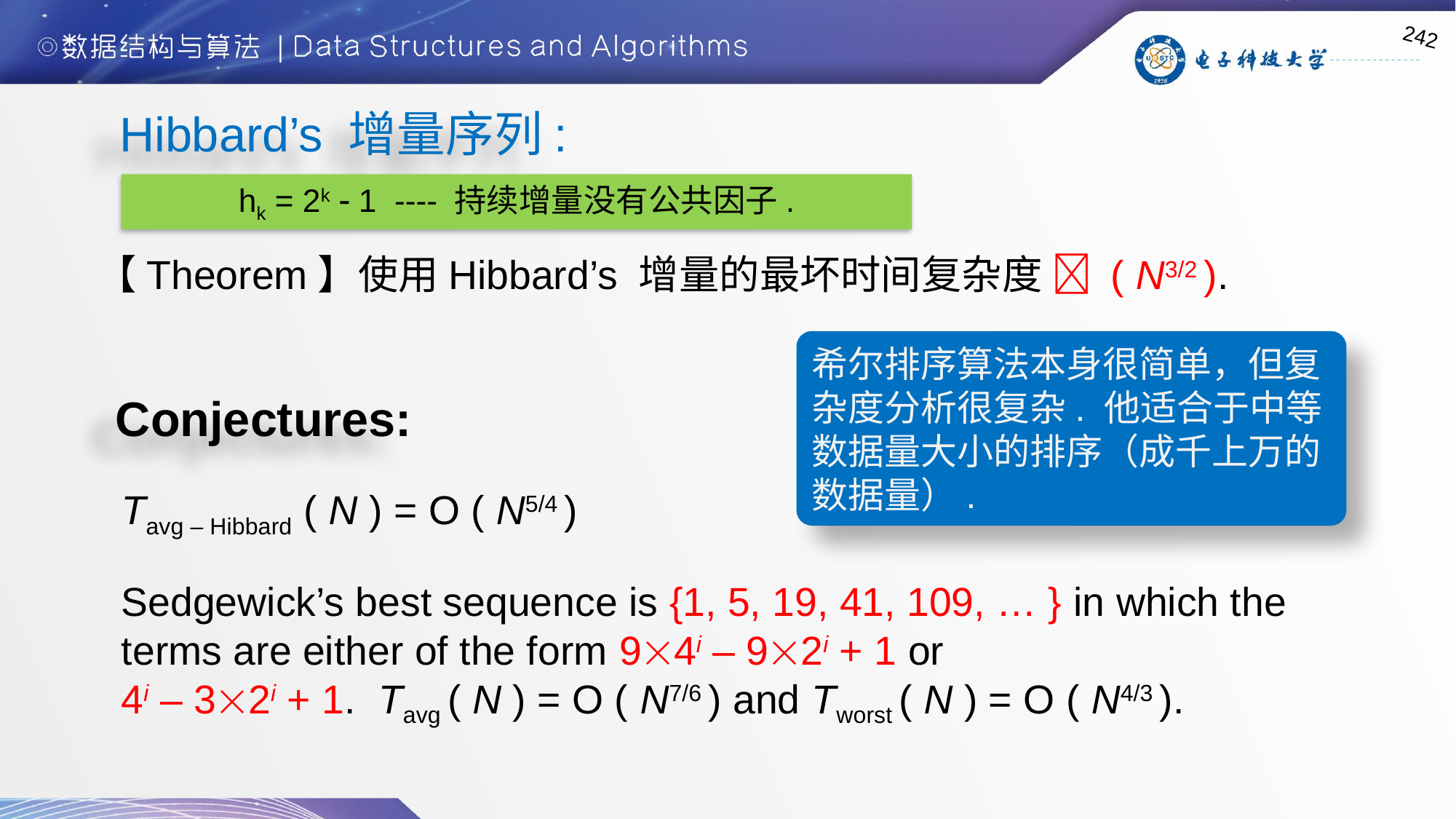

242
Hibbard’s 增量序列:
hk = 2k − 1  ---- 持续增量没有公共因子.
【Theorem】使用Hibbard’s 增量的最坏时间复杂度 Θ ( N3/2 ).
希尔排序算法本身很简单，但复杂度分析很复杂. 他适合于中等数据量大小的排序（成千上万的数据量）.
Conjectures:
Tavg – Hibbard ( N ) = O ( N5/4 )
Sedgewick’s best sequence is {1, 5, 19, 41, 109, … } in which the terms are either of the form 9×4i – 9×2i + 1 or
4i – 3×2i + 1.  Tavg ( N ) = O ( N7/6 ) and Tworst ( N ) = O ( N4/3 ).